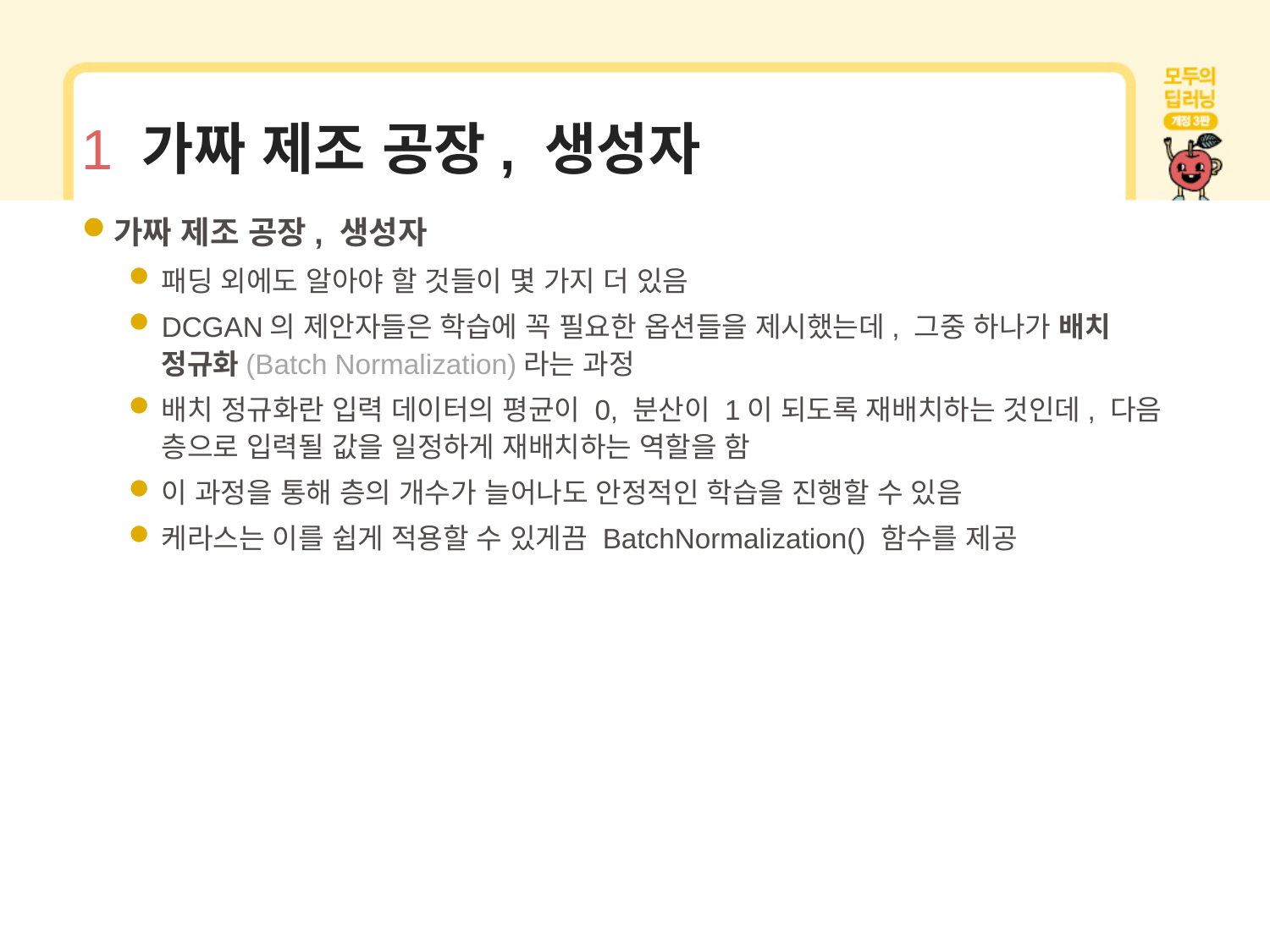

# 1 가짜 제조 공장, 생성자
가짜 제조 공장, 생성자
패딩 외에도 알아야 할 것들이 몇 가지 더 있음
DCGAN의 제안자들은 학습에 꼭 필요한 옵션들을 제시했는데, 그중 하나가 배치 정규화(Batch Normalization)라는 과정
배치 정규화란 입력 데이터의 평균이 0, 분산이 1이 되도록 재배치하는 것인데, 다음 층으로 입력될 값을 일정하게 재배치하는 역할을 함
이 과정을 통해 층의 개수가 늘어나도 안정적인 학습을 진행할 수 있음
케라스는 이를 쉽게 적용할 수 있게끔 BatchNormalization() 함수를 제공